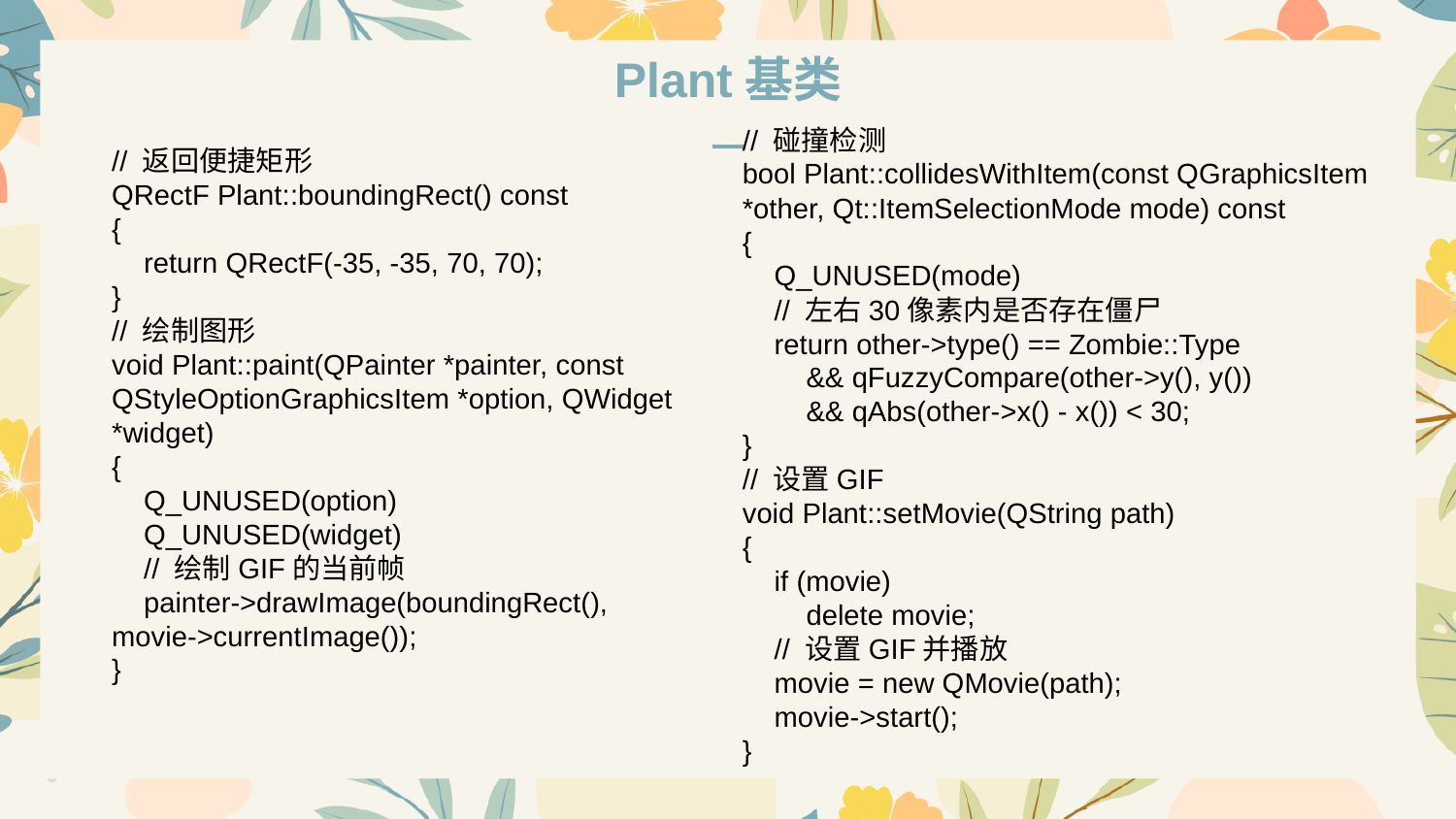

Plant基类
// 碰撞检测
bool Plant::collidesWithItem(const QGraphicsItem *other, Qt::ItemSelectionMode mode) const
{
    Q_UNUSED(mode)
    // 左右30像素内是否存在僵尸
    return other->type() == Zombie::Type
        && qFuzzyCompare(other->y(), y())
        && qAbs(other->x() - x()) < 30;
}
// 设置GIF
void Plant::setMovie(QString path)
{
    if (movie)
        delete movie;
    // 设置GIF并播放
    movie = new QMovie(path);
    movie->start();
}

// 返回便捷矩形
QRectF Plant::boundingRect() const
{
    return QRectF(-35, -35, 70, 70);
}
// 绘制图形
void Plant::paint(QPainter *painter, const QStyleOptionGraphicsItem *option, QWidget *widget)
{
    Q_UNUSED(option)
    Q_UNUSED(widget)
    // 绘制GIF的当前帧
    painter->drawImage(boundingRect(), movie->currentImage());
}